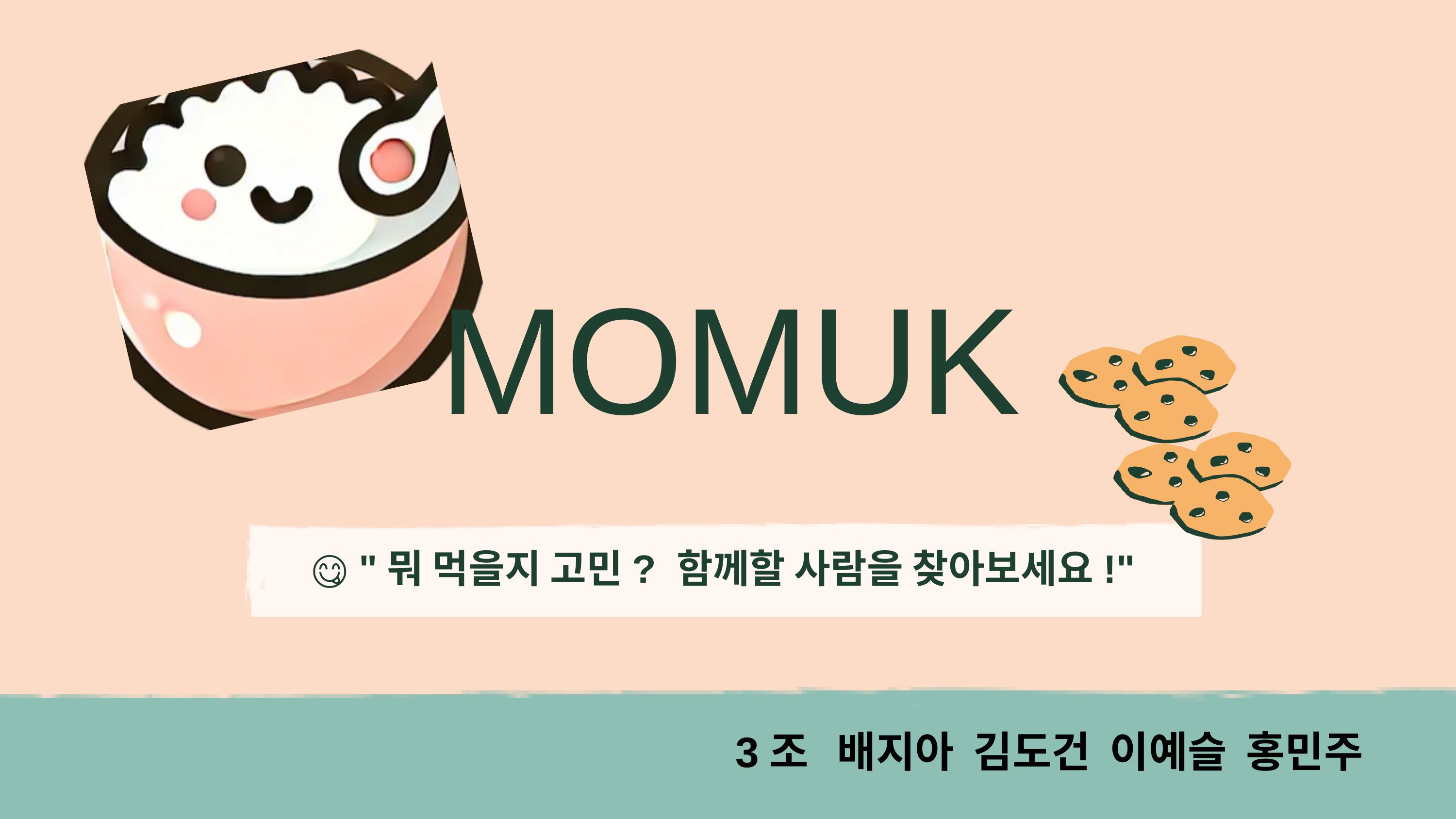

MOMUK

😋 "뭐 먹을지 고민? 함께할 사람을 찾아보세요!"

3조   배지아  김도건  이예슬  홍민주